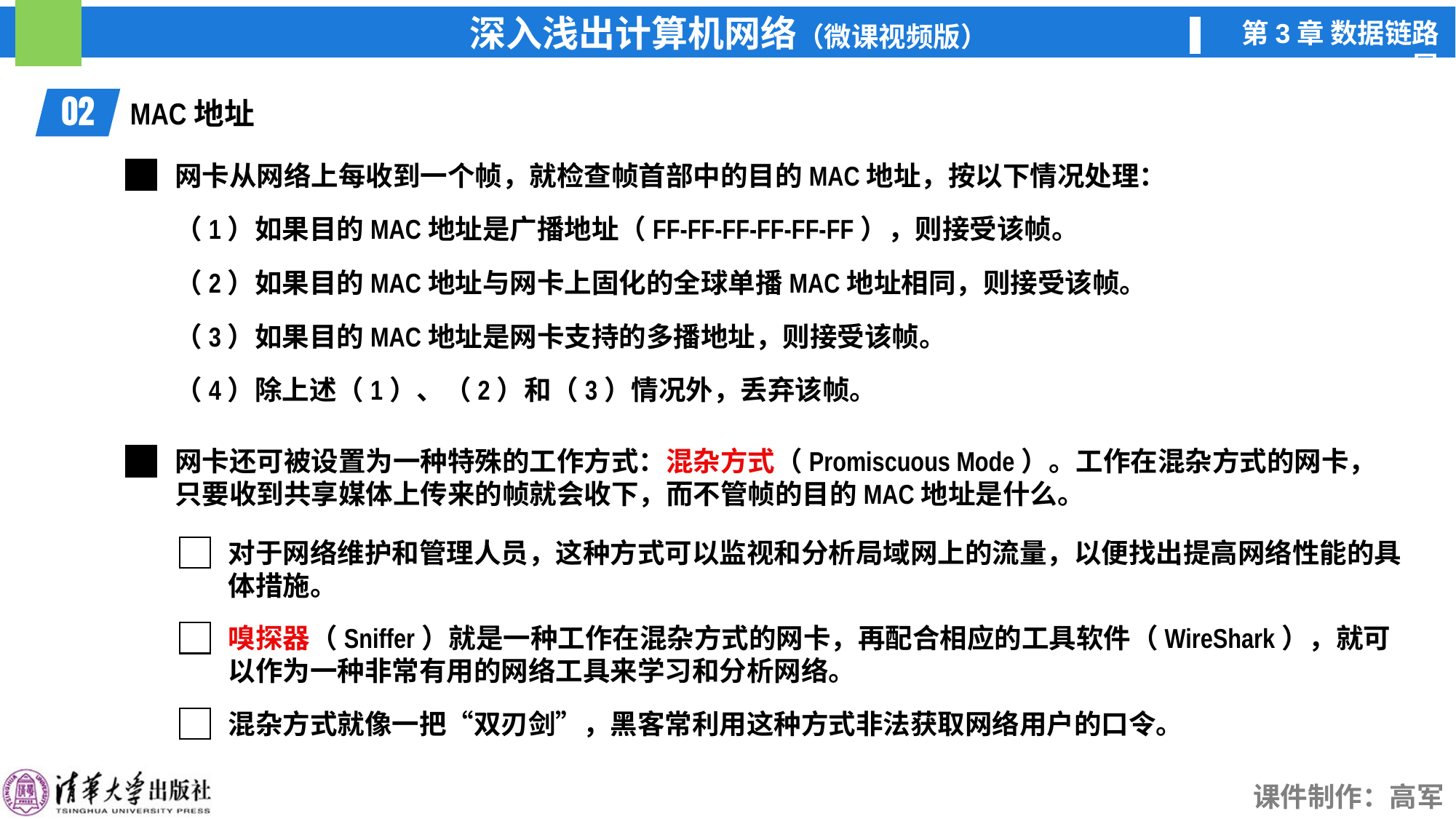

02
MAC地址
网卡从网络上每收到一个帧，就检查帧首部中的目的MAC地址，按以下情况处理：

（1）如果目的MAC地址是广播地址（FF-FF-FF-FF-FF-FF），则接受该帧。
（2）如果目的MAC地址与网卡上固化的全球单播MAC地址相同，则接受该帧。
（3）如果目的MAC地址是网卡支持的多播地址，则接受该帧。
（4）除上述（1）、（2）和（3）情况外，丢弃该帧。
网卡还可被设置为一种特殊的工作方式：混杂方式（Promiscuous Mode）。工作在混杂方式的网卡，只要收到共享媒体上传来的帧就会收下，而不管帧的目的MAC地址是什么。

对于网络维护和管理人员，这种方式可以监视和分析局域网上的流量，以便找出提高网络性能的具体措施。

嗅探器（Sniffer）就是一种工作在混杂方式的网卡，再配合相应的工具软件（WireShark），就可以作为一种非常有用的网络工具来学习和分析网络。

混杂方式就像一把“双刃剑”，黑客常利用这种方式非法获取网络用户的口令。